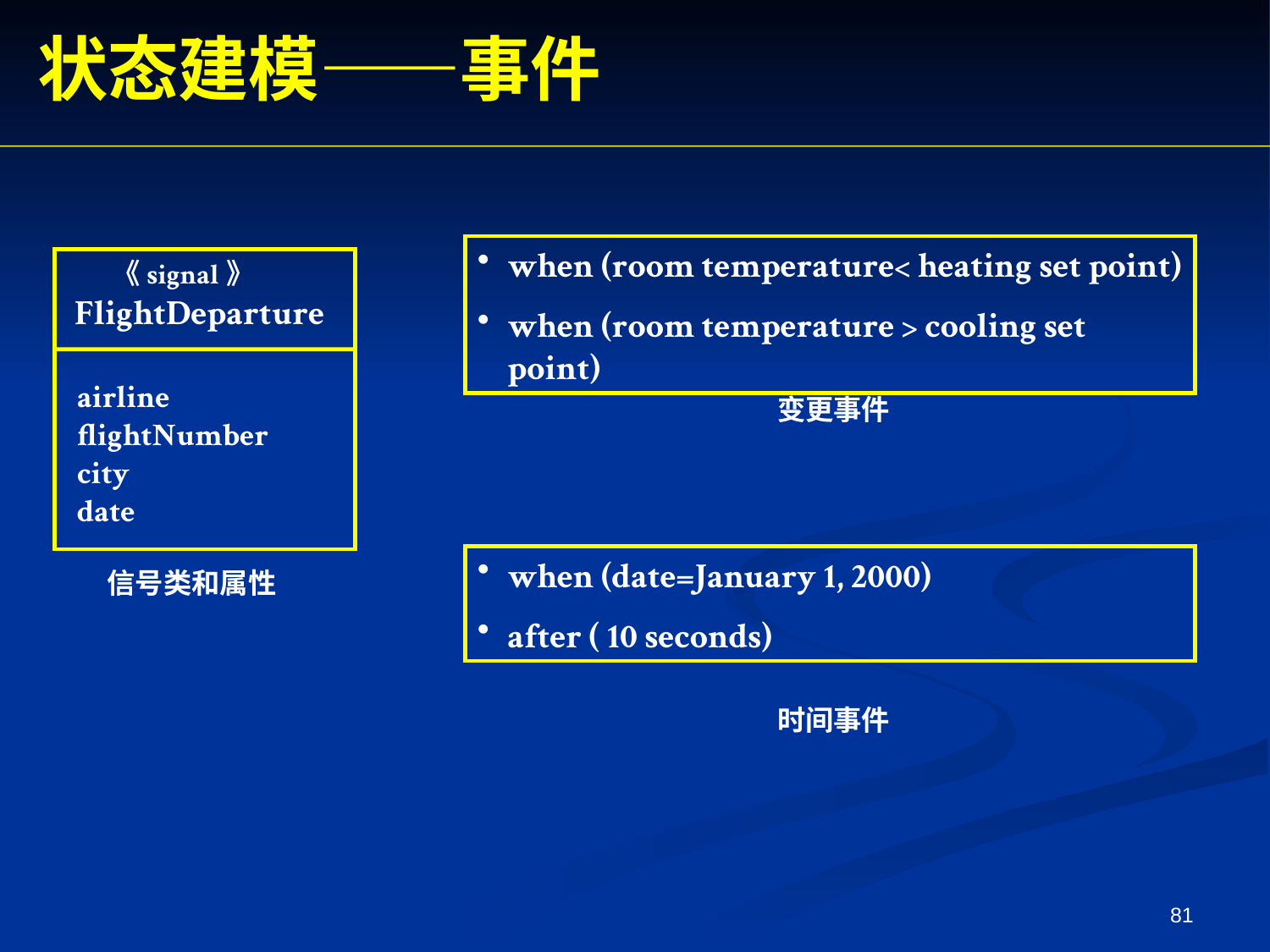

状态建模——事件

when (room temperature< heating set point)
when (room temperature > cooling set point)
变更事件
      《signal》
 FlightDeparture

airline
flightNumber
city
date
信号类和属性
when (date=January 1, 2000)
after ( 10 seconds)
时间事件
81